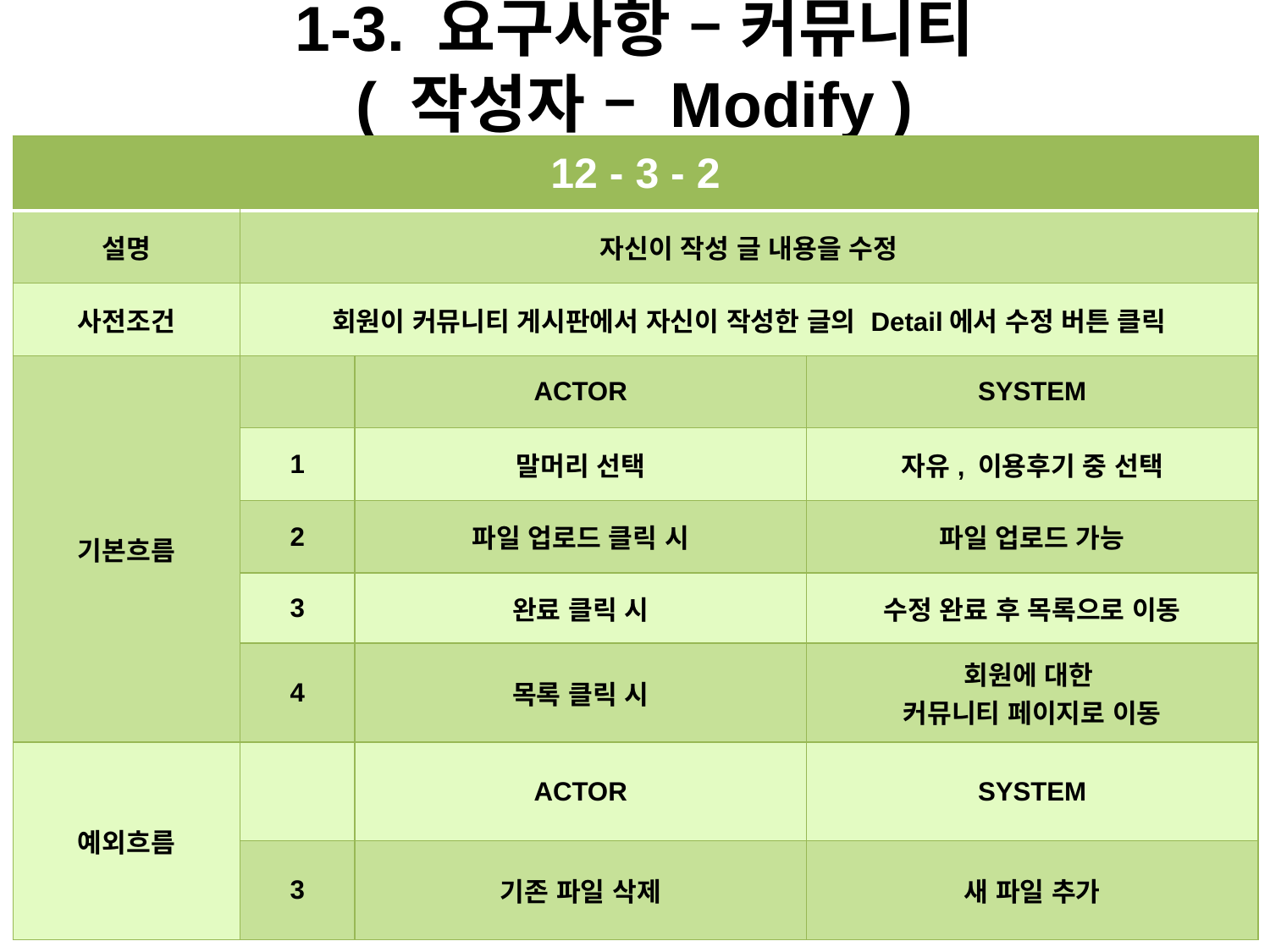

# 1-3. 요구사항 – 커뮤니티 ( 작성자 – Modify )
| 12 - 3 - 2 |  |  |  |
| --- | --- | --- | --- |
| 설명 | 자신이 작성 글 내용을 수정 |  |  |
| 사전조건 | 회원이 커뮤니티 게시판에서 자신이 작성한 글의 Detail에서 수정 버튼 클릭 |  |  |
| 기본흐름 |  | ACTOR | SYSTEM |
|  | 1 | 말머리 선택 | 자유, 이용후기 중 선택 |
|  | 2 | 파일 업로드 클릭 시 | 파일 업로드 가능 |
|  | 3 | 완료 클릭 시 | 수정 완료 후 목록으로 이동 |
|  | 4 | 목록 클릭 시 | 회원에 대한 커뮤니티 페이지로 이동 |
| 예외흐름 |  | ACTOR | SYSTEM |
|  | 3 | 기존 파일 삭제 | 새 파일 추가 |